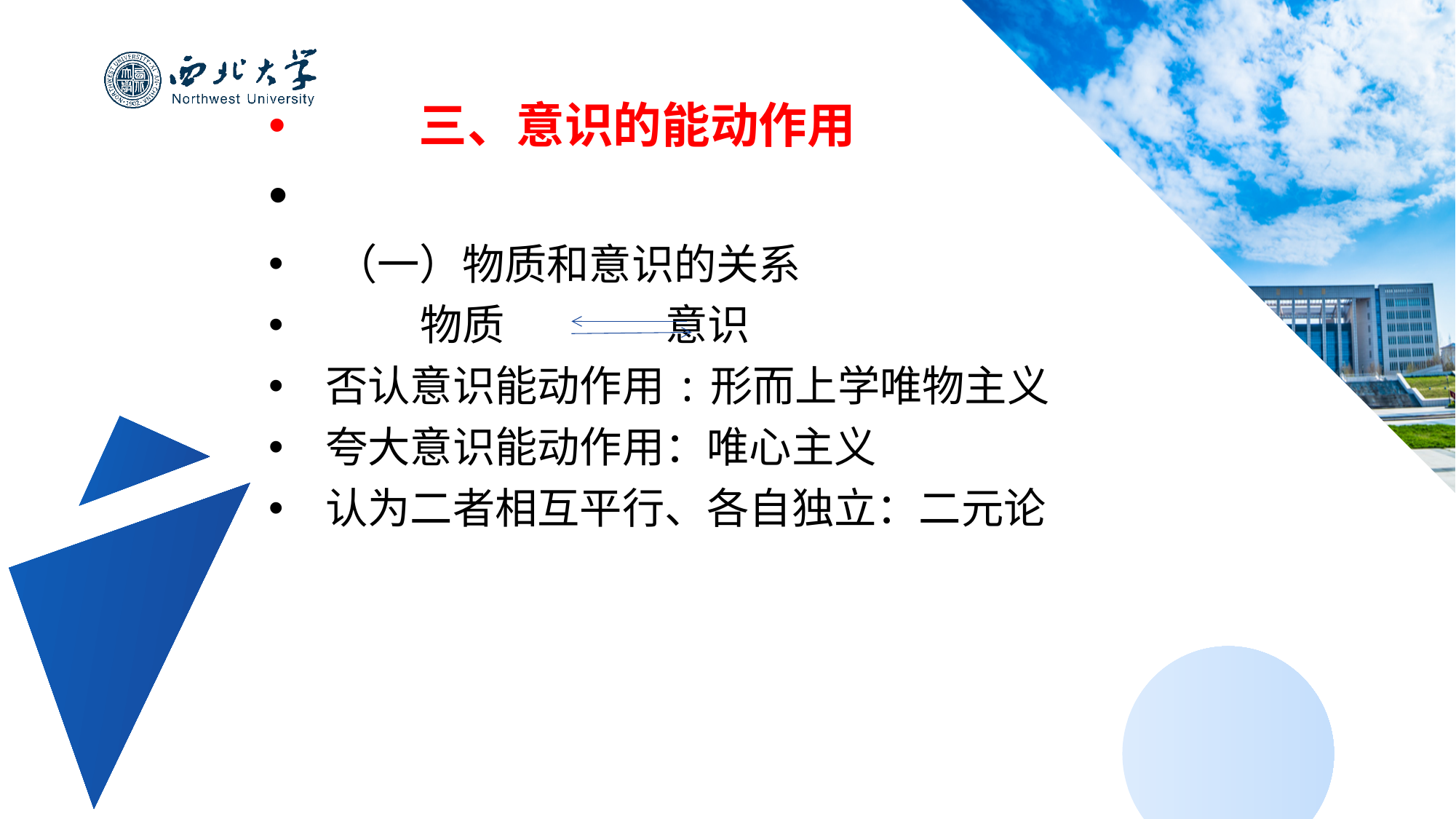

三、意识的能动作用

   （一）物质和意识的关系
            物质                 意识
  否认意识能动作用:形而上学唯物主义
  夸大意识能动作用：唯心主义
  认为二者相互平行、各自独立：二元论